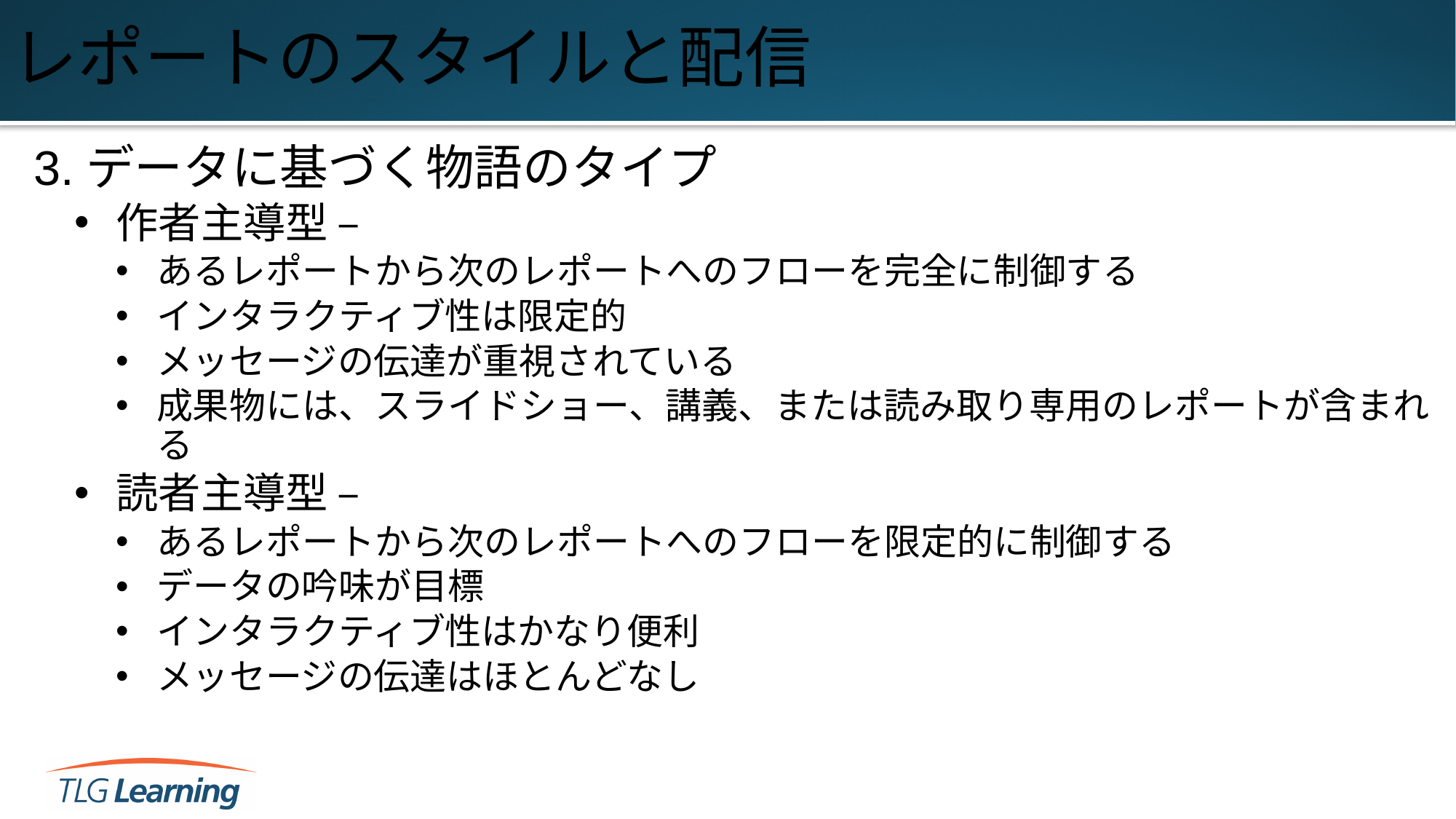

# レポートのスタイルと配信
3.データに基づく物語のタイプ
作者主導型 –
あるレポートから次のレポートへのフローを完全に制御する
インタラクティブ性は限定的
メッセージの伝達が重視されている
成果物には、スライドショー、講義、または読み取り専用のレポートが含まれる
読者主導型 –
あるレポートから次のレポートへのフローを限定的に制御する
データの吟味が目標
インタラクティブ性はかなり便利
メッセージの伝達はほとんどなし